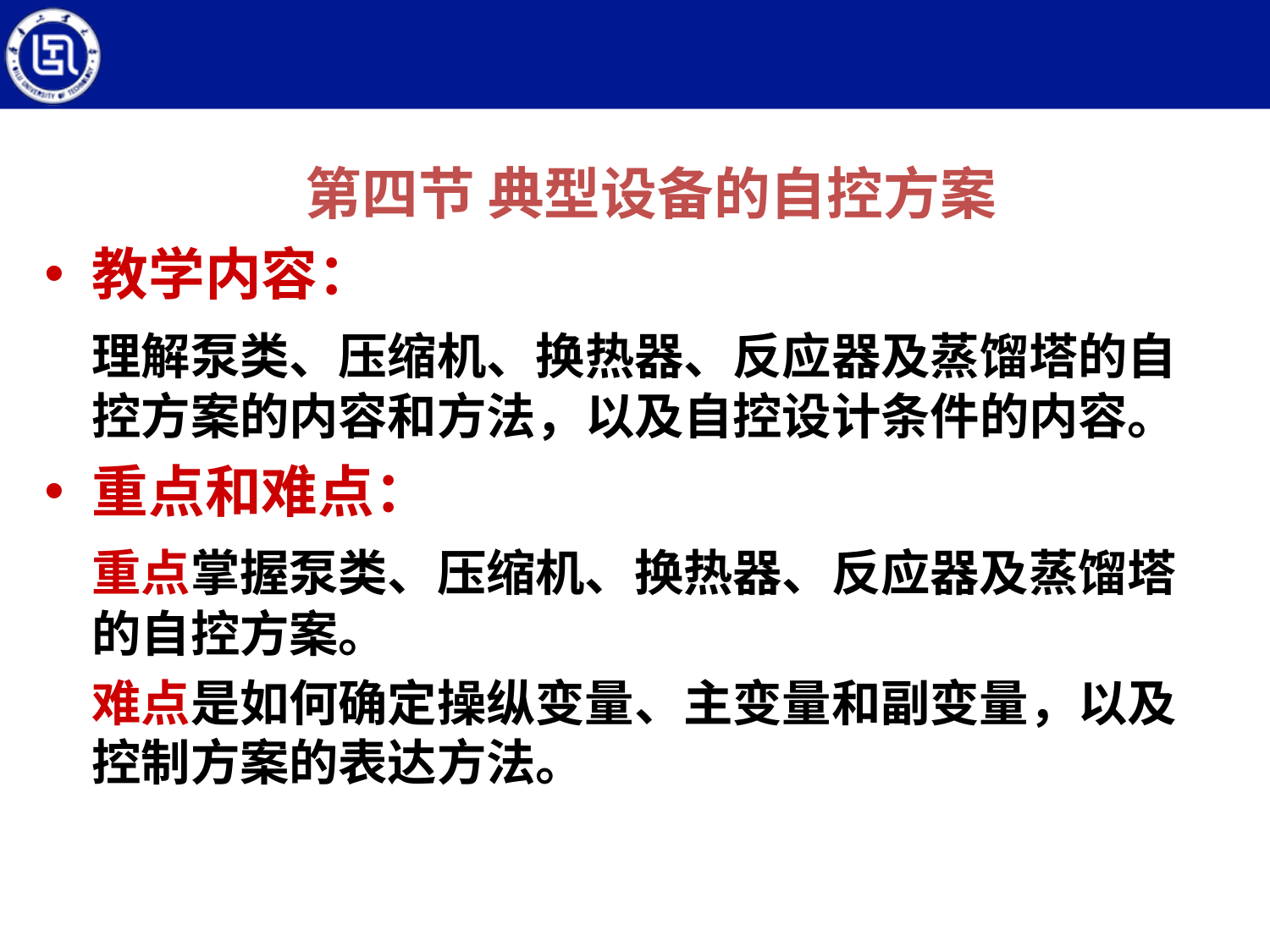

第四节 典型设备的自控方案
教学内容：
	理解泵类、压缩机、换热器、反应器及蒸馏塔的自控方案的内容和方法，以及自控设计条件的内容。
重点和难点：
	重点掌握泵类、压缩机、换热器、反应器及蒸馏塔的自控方案。
	难点是如何确定操纵变量、主变量和副变量，以及控制方案的表达方法。